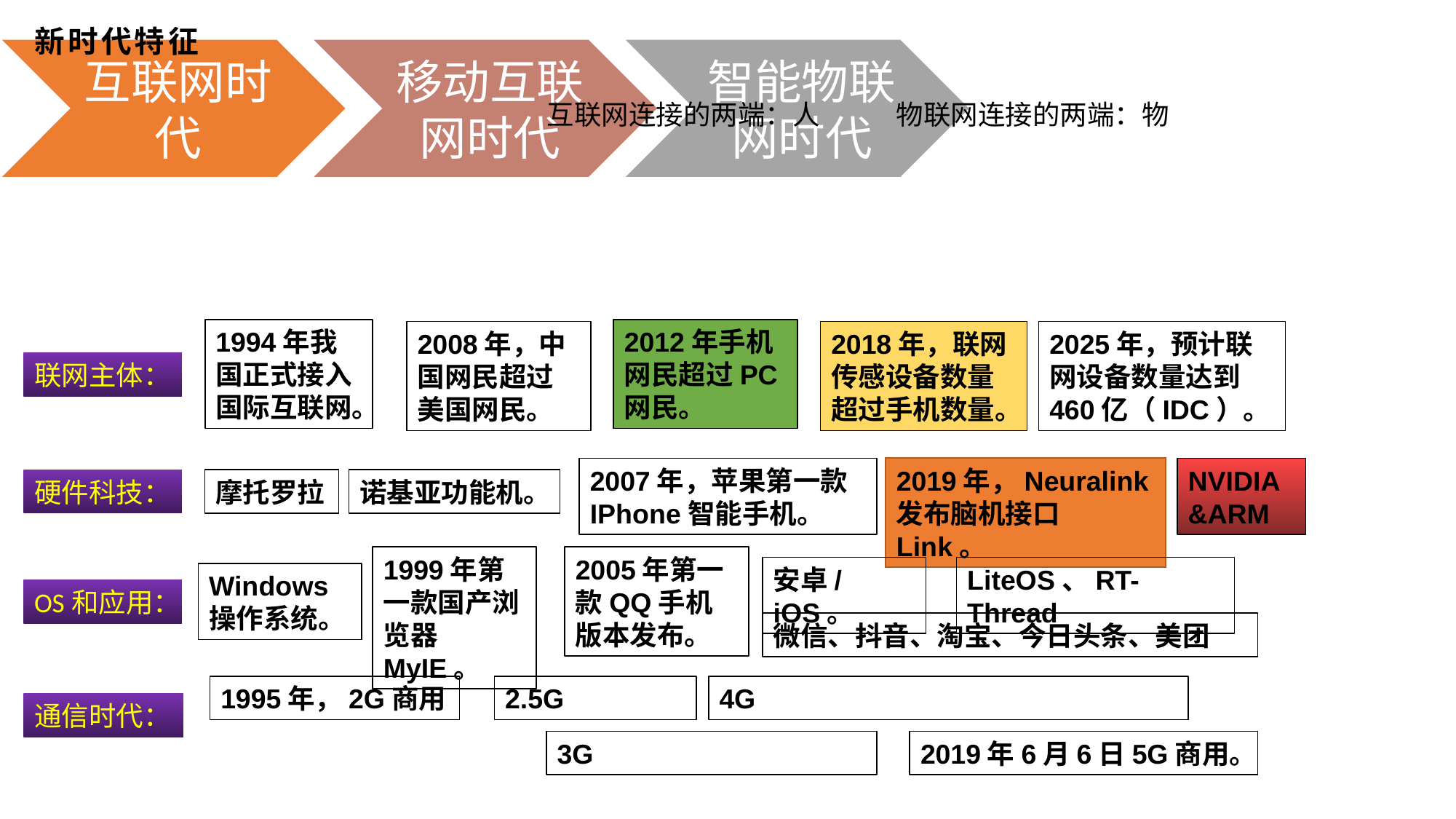

# 新时代特征
互联网连接的两端：人
物联网连接的两端：物
互联网时代
移动互联网时代
智能物联网时代
1994年我国正式接入国际互联网。
2012年手机网民超过PC网民。
2008年，中国网民超过美国网民。
2018年，联网传感设备数量超过手机数量。
2025年，预计联网设备数量达到460亿（IDC）。
联网主体：
2007年，苹果第一款IPhone智能手机。
2019年，Neuralink发布脑机接口Link。
NVIDIA&ARM
硬件科技：
摩托罗拉
诺基亚功能机。
1999年第一款国产浏览器MyIE。
2005年第一款QQ手机版本发布。
安卓/iOS。
LiteOS、RT-Thread
Windows操作系统。
OS和应用：
微信、抖音、淘宝、今日头条、美团
1995年，2G商用
2.5G
4G
通信时代：
3G
2019年6月6日5G商用。